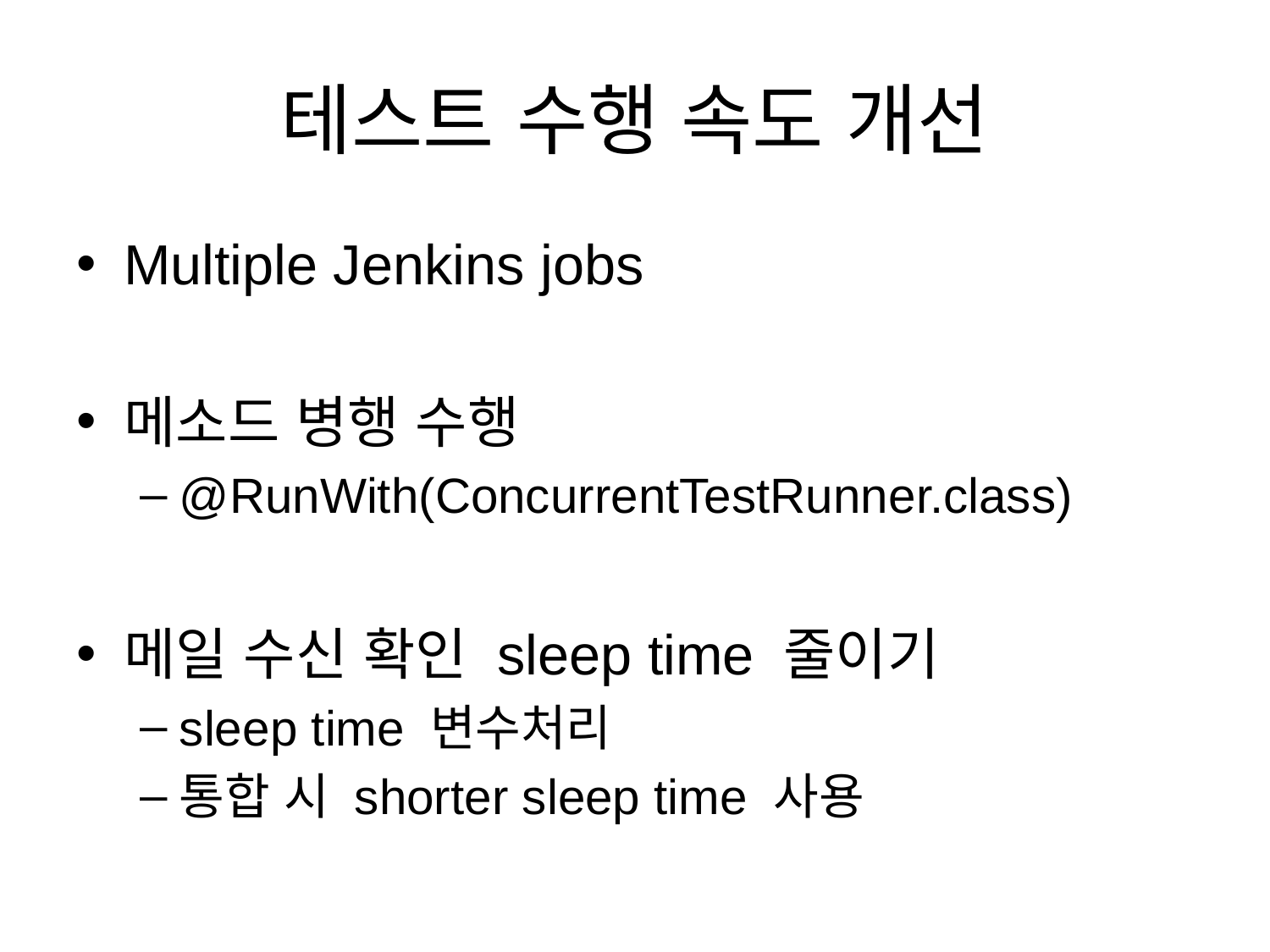

# 테스트 수행 속도 개선
Multiple Jenkins jobs

메소드 병행 수행
@RunWith(ConcurrentTestRunner.class)

메일 수신 확인 sleep time 줄이기
sleep time 변수처리
통합 시 shorter sleep time 사용